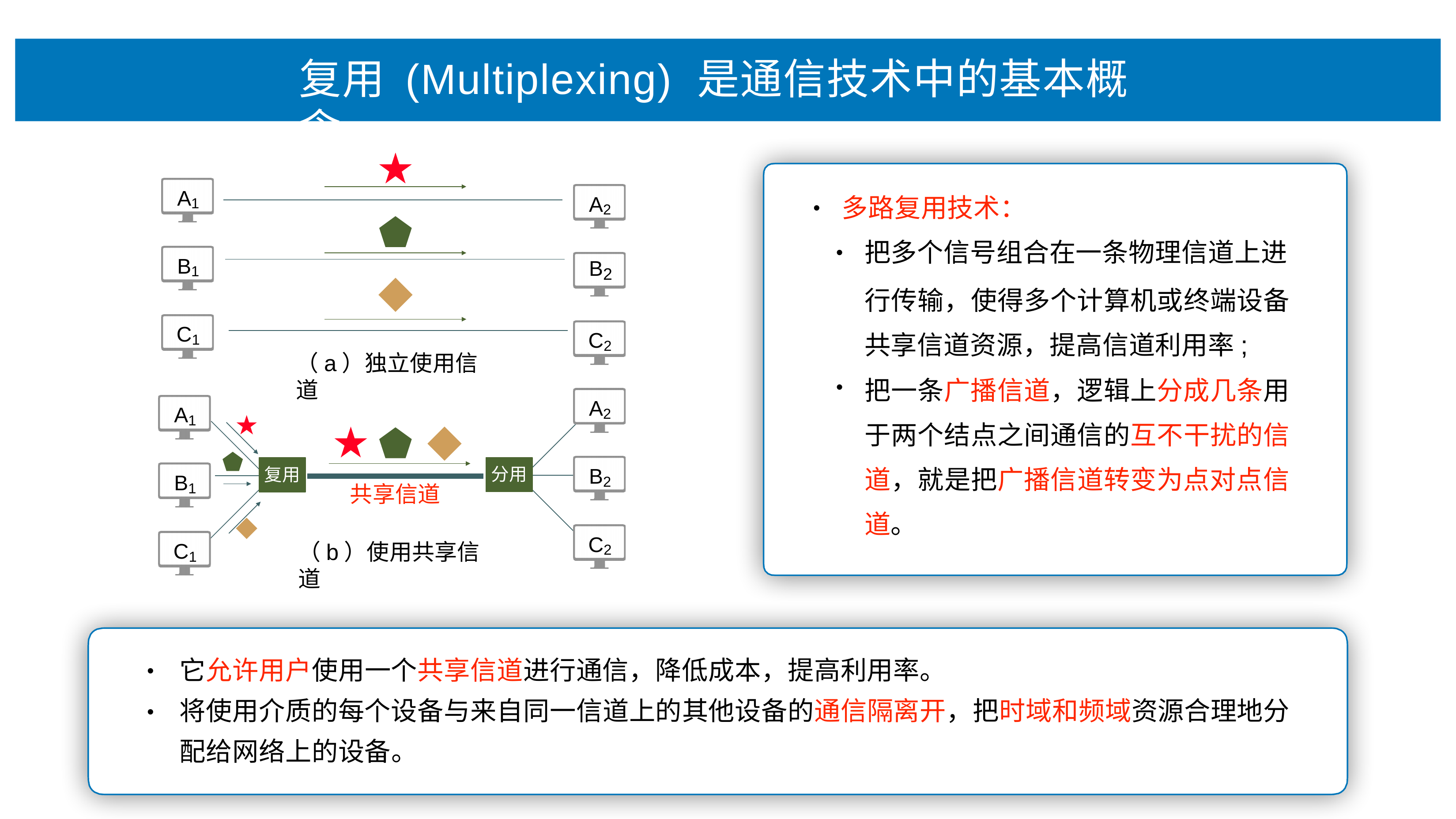

# 复⽤ (Multiplexing) 是通信技术中的基本概念

A1

A2

多路复⽤技术：
•

把多个信号组合在⼀条物理信道上进
⾏传输，使得多个计算机或终端设备 共享信道资源，提⾼信道利⽤率;
把⼀条⼴播信道，逻辑上分成⼏条⽤ 于两个结点之间通信的互不⼲扰的信 道，就是把⼴播信道转变为点对点信 道。
•

B1

B

2

C1

C2

（a）独⽴使⽤信道
•

A2

A1

B2

分⽤
复⽤

B1

共享信道

C2

C1
（b）使⽤共享信道

它允许⽤户使⽤⼀个共享信道进⾏通信，降低成本，提⾼利⽤率。
将使⽤介质的每个设备与来⾃同⼀信道上的其他设备的通信隔离开，把时域和频域资源合理地分 配给⽹络上的设备。
•
•